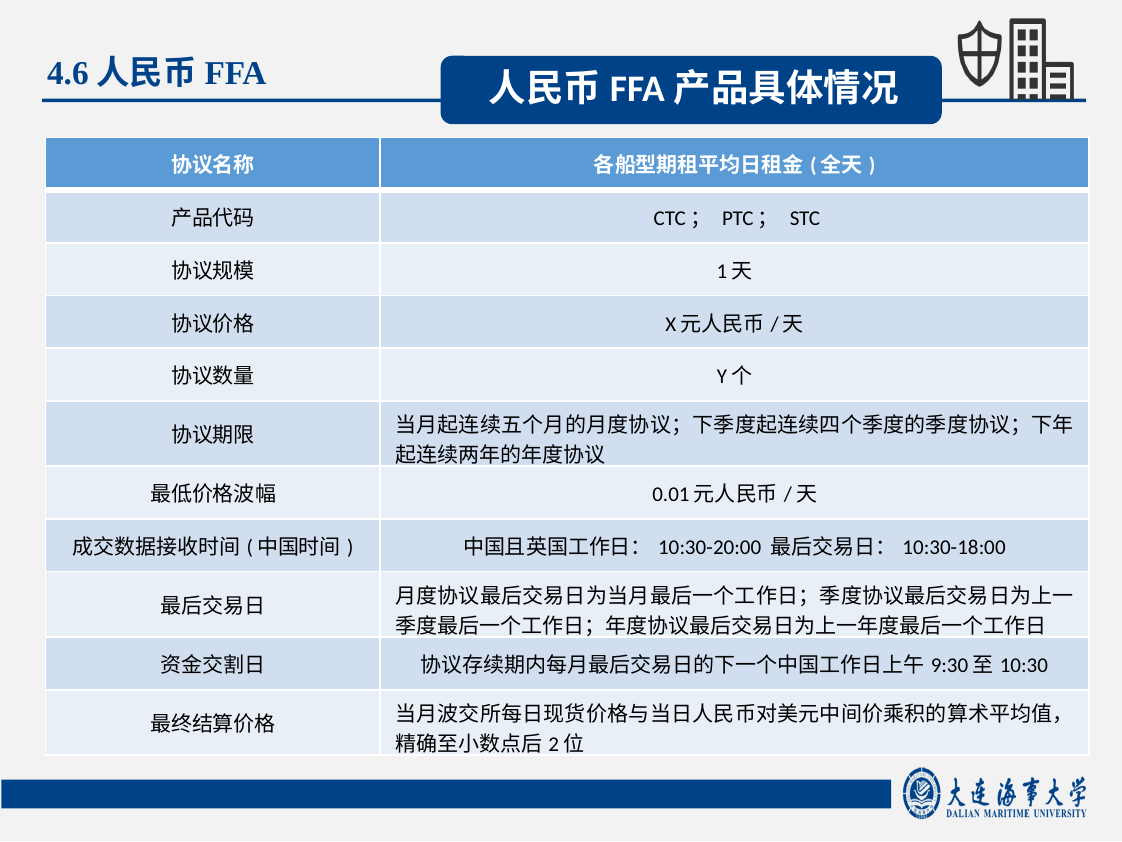

4.6人民币FFA

人民币FFA产品具体情况
| 协议名称 | 各船型期租平均日租金(全天) |
| --- | --- |
| 产品代码 | CTC； PTC； STC |
| 协议规模 | 1天 |
| 协议价格 | X元人民币/天 |
| 协议数量 | Y个 |
| 协议期限 | 当月起连续五个月的月度协议；下季度起连续四个季度的季度协议；下年起连续两年的年度协议 |
| 最低价格波幅 | 0.01元人民币/天 |
| 成交数据接收时间(中国时间) | 中国且英国工作日：10:30-20:00 最后交易日：10:30-18:00 |
| 最后交易日 | 月度协议最后交易日为当月最后一个工作日；季度协议最后交易日为上一季度最后一个工作日；年度协议最后交易日为上一年度最后一个工作日 |
| 资金交割日 | 协议存续期内每月最后交易日的下一个中国工作日上午9:30至10:30 |
| 最终结算价格 | 当月波交所每日现货价格与当日人民币对美元中间价乘积的算术平均值，精确至小数点后2位 |